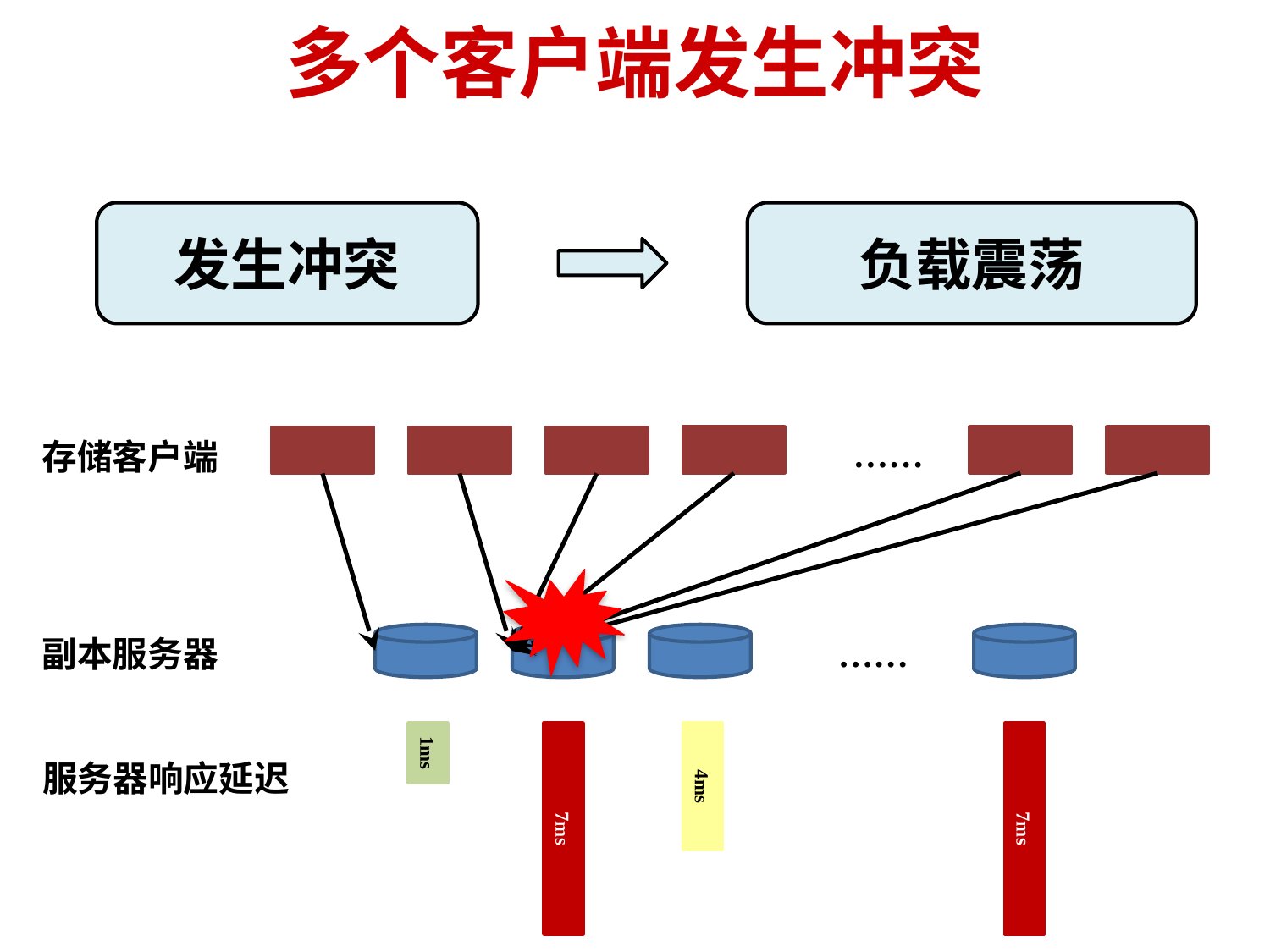

# 多个客户端发生冲突
发生冲突
负载震荡

……

存储客户端

副本服务器
……
1ms
1ms
7ms
4ms
7ms
服务器响应延迟